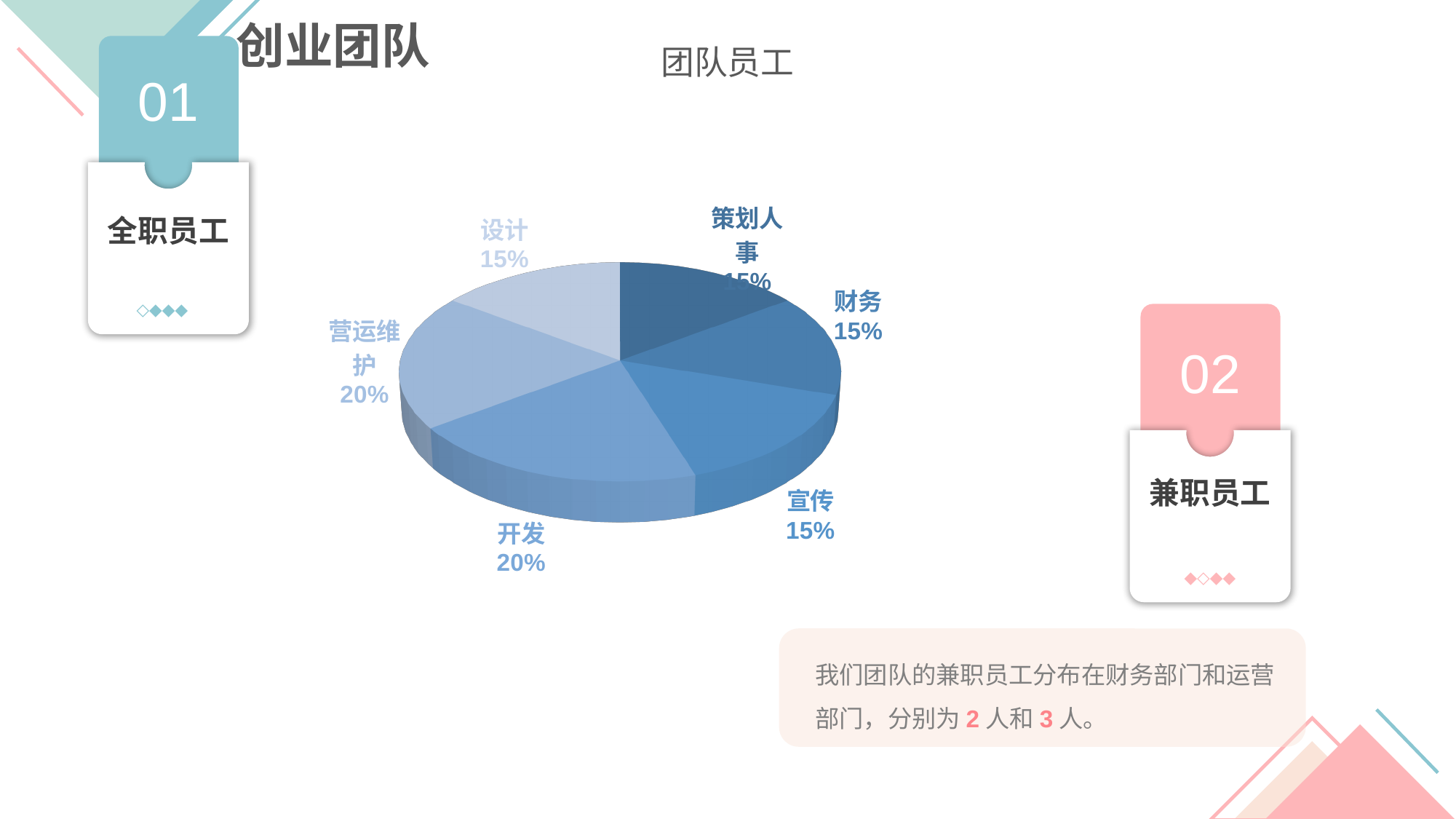

创业团队

01

全职员工
◇◆◆◆
团队员工

[unsupported chart]

02

兼职员工
◆◇◆◆

我们团队的兼职员工分布在财务部门和运营部门，分别为2人和3人。